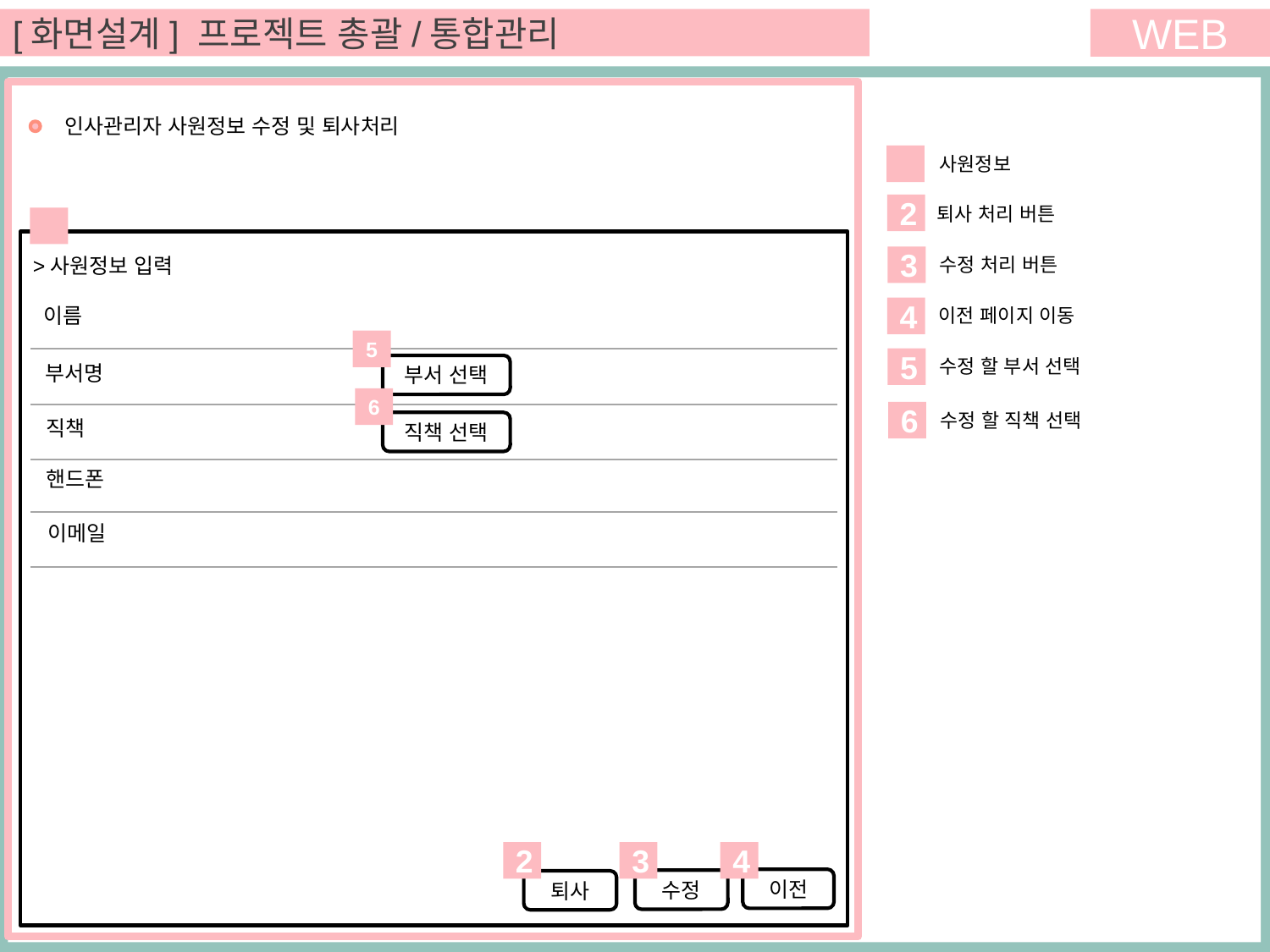

[화면설계] 프로젝트 총괄/통합관리
WEB

 인사관리자 사원정보 수정 및 퇴사처리

1
사원정보
2
퇴사 처리 버튼
1

수정 처리 버튼
>사원정보 입력
3
이름
이전 페이지 이동
4
5
수정 할 부서 선택
5
부서명
부서 선택
6
수정 할 직책 선택
6
직책
직책 선택
핸드폰
이메일
2
3
4
이전
수정
퇴사